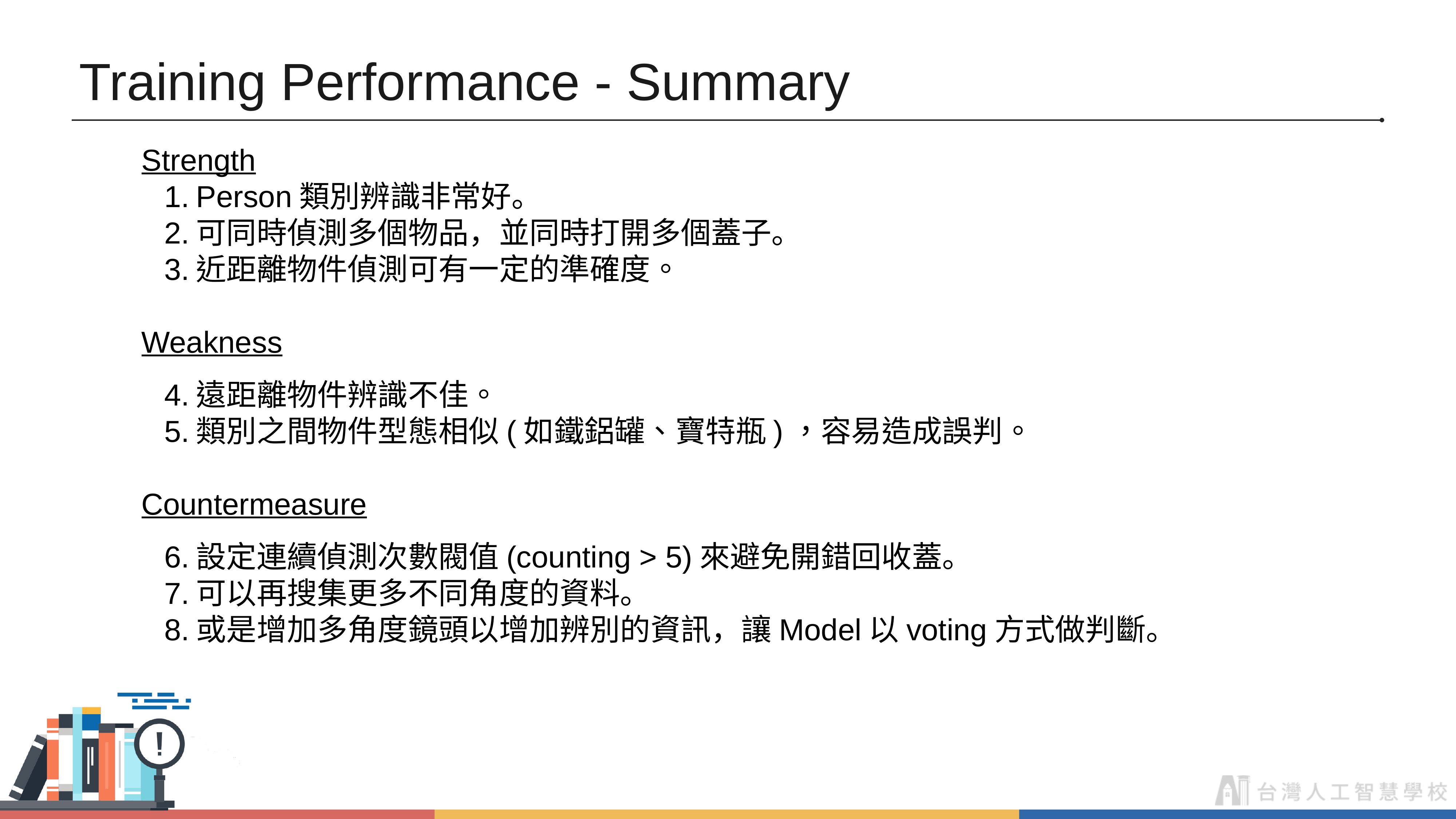

# Training Performance - Summary
Strength
Person類別辨識非常好。
可同時偵測多個物品，並同時打開多個蓋子。
近距離物件偵測可有一定的準確度。

Weakness

遠距離物件辨識不佳。
類別之間物件型態相似(如鐵鋁罐、寶特瓶)，容易造成誤判。

Countermeasure

設定連續偵測次數閥值(counting > 5)來避免開錯回收蓋。
可以再搜集更多不同角度的資料。
或是增加多角度鏡頭以增加辨別的資訊，讓Model以voting方式做判斷。